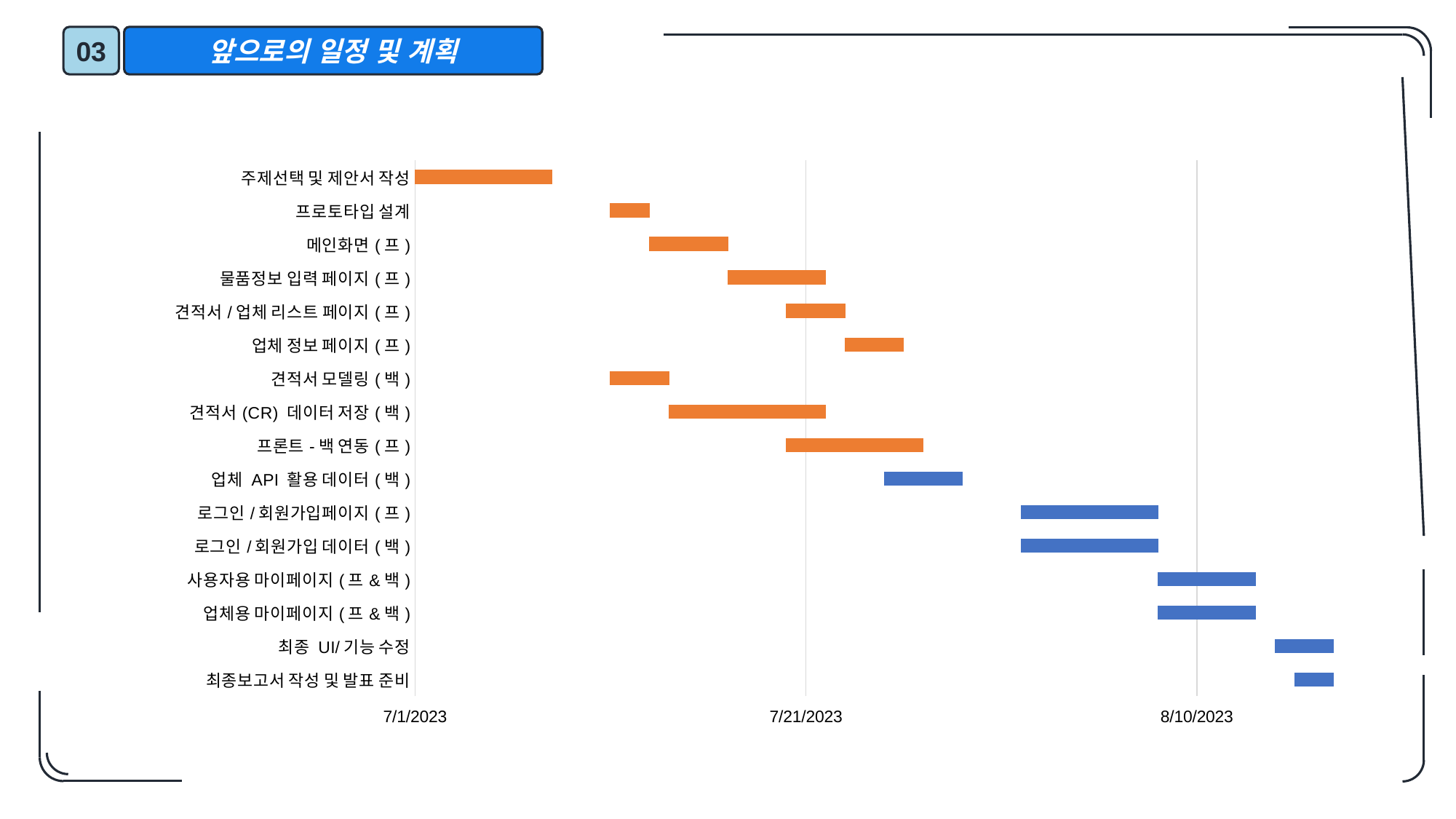

03
앞으로의 일정 및 계획

### Chart

| Category | 시작일 | 작업일수 |
|---|---|---|
| 주제선택 및 제안서 작성 | 45108.0 | 7.0 |
| 프로토타입 설계 | 45118.0 | 2.0 |
| 메인화면(프) | 45120.0 | 4.0 |
| 물품정보 입력 페이지(프) | 45124.0 | 5.0 |
| 견적서/업체 리스트 페이지(프) | 45127.0 | 3.0 |
| 업체 정보 페이지(프) | 45130.0 | 3.0 |
| 견적서 모델링(백) | 45118.0 | 3.0 |
| 견적서(CR) 데이터 저장(백) | 45121.0 | 8.0 |
| 프론트-백 연동(프) | 45127.0 | 7.0 |
| 업체 API 활용 데이터(백) | 45132.0 | 4.0 |
| 로그인/회원가입페이지(프) | 45139.0 | 7.0 |
| 로그인/회원가입 데이터(백) | 45139.0 | 7.0 |
| 사용자용 마이페이지(프&백) | 45146.0 | 5.0 |
| 업체용 마이페이지(프&백) | 45146.0 | 5.0 |
| 최종 UI/기능 수정 | 45152.0 | 4.0 |
| 최종보고서 작성 및 발표 준비 | 45153.0 | 2.0 |